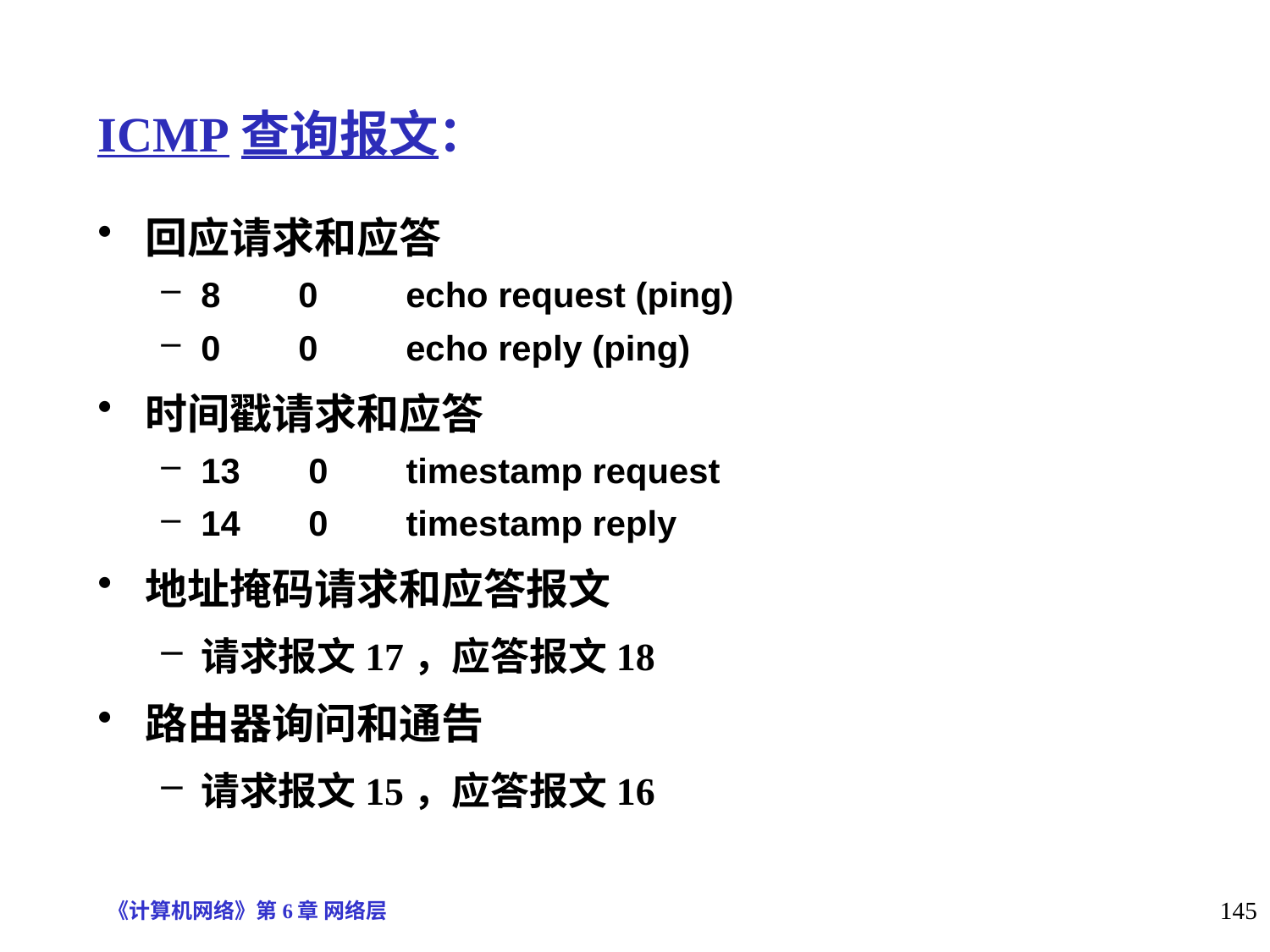

ICMP查询报文：

回应请求和应答
8        0         echo request (ping)
0        0         echo reply (ping)
时间戳请求和应答
13       0        timestamp request
14       0        timestamp reply
地址掩码请求和应答报文
请求报文17，应答报文18
路由器询问和通告
请求报文15，应答报文16

《计算机网络》第6章 网络层
145